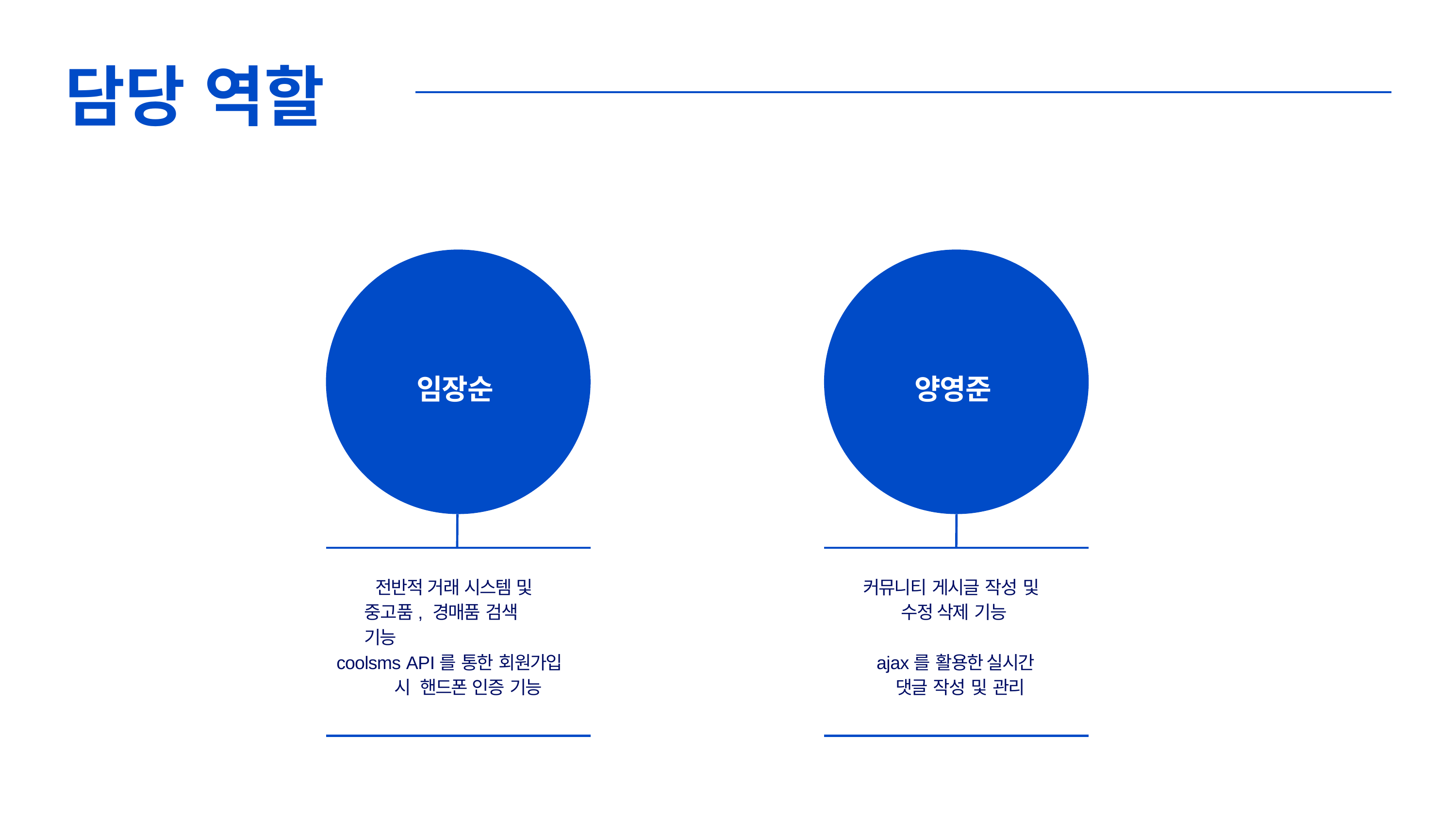

# 담당 역할

임장순
양영준

전반적 거래 시스템 및  중고품, 경매품 검색 기능
커뮤니티 게시글 작성 및  수정 삭제 기능
coolsms API를 통한 회원가입 시  핸드폰 인증 기능
ajax를 활용한 실시간  댓글 작성 및 관리